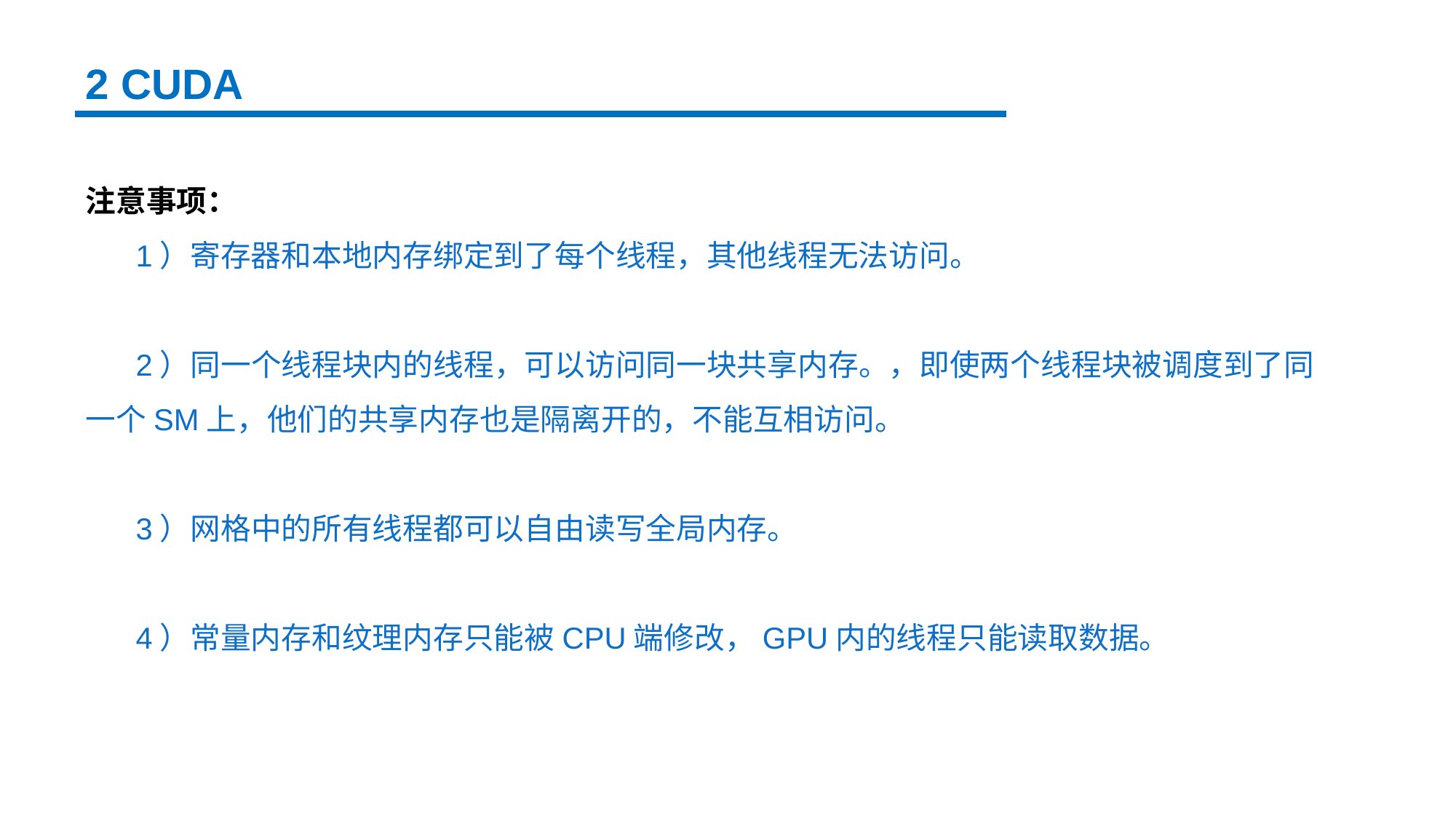

2 CUDA
注意事项：
      1）寄存器和本地内存绑定到了每个线程，其他线程无法访问。

      2）同一个线程块内的线程，可以访问同一块共享内存。，即使两个线程块被调度到了同一个SM上，他们的共享内存也是隔离开的，不能互相访问。

      3）网格中的所有线程都可以自由读写全局内存。

      4）常量内存和纹理内存只能被CPU端修改，GPU内的线程只能读取数据。